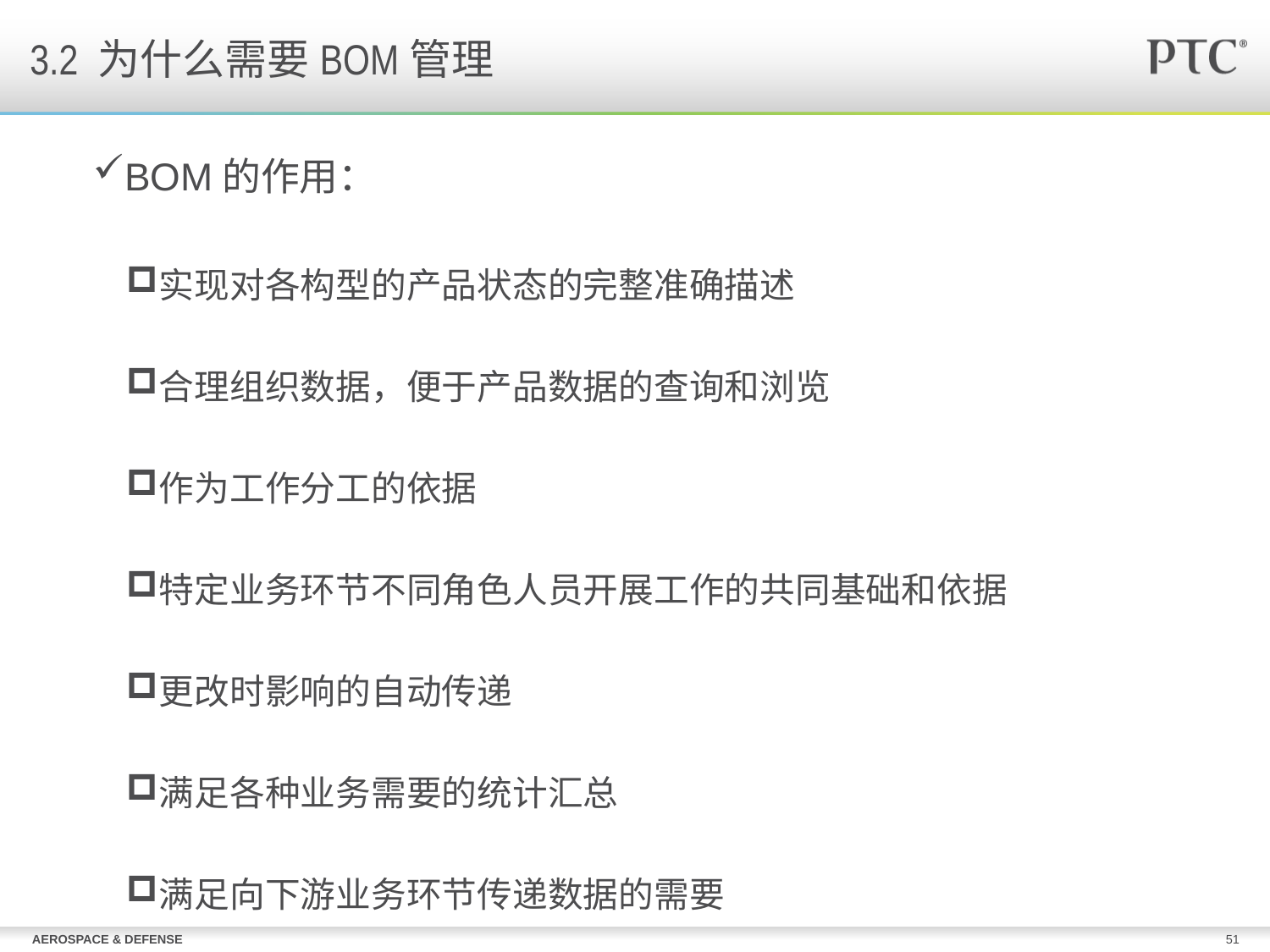

3.2 为什么需要BOM管理

BOM的作用：

实现对各构型的产品状态的完整准确描述

合理组织数据，便于产品数据的查询和浏览

作为工作分工的依据

特定业务环节不同角色人员开展工作的共同基础和依据

更改时影响的自动传递

满足各种业务需要的统计汇总

满足向下游业务环节传递数据的需要